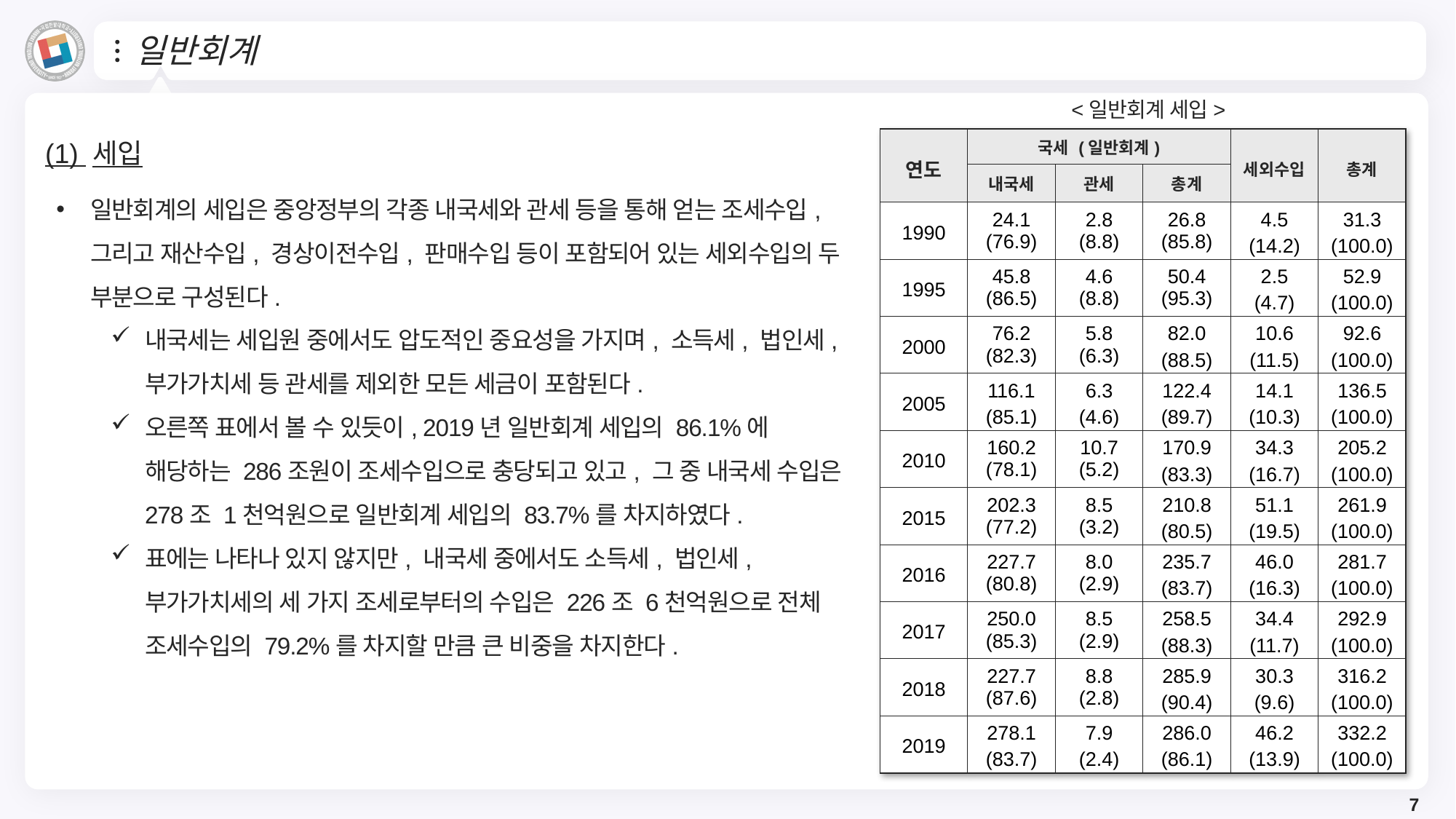

# 일반회계
<일반회계 세입>
(1) 세입

일반회계의 세입은 중앙정부의 각종 내국세와 관세 등을 통해 얻는 조세수입, 그리고 재산수입, 경상이전수입, 판매수입 등이 포함되어 있는 세외수입의 두 부분으로 구성된다.
내국세는 세입원 중에서도 압도적인 중요성을 가지며, 소득세, 법인세, 부가가치세 등 관세를 제외한 모든 세금이 포함된다.
오른쪽 표에서 볼 수 있듯이, 2019년 일반회계 세입의 86.1%에 해당하는 286조원이 조세수입으로 충당되고 있고, 그 중 내국세 수입은 278조 1천억원으로 일반회계 세입의 83.7%를 차지하였다.
표에는 나타나 있지 않지만, 내국세 중에서도 소득세, 법인세, 부가가치세의 세 가지 조세로부터의 수입은 226조 6천억원으로 전체 조세수입의 79.2%를 차지할 만큼 큰 비중을 차지한다.
| 연도 | 국세 (일반회계) |  |  | 세외수입 | 총계 |
| --- | --- | --- | --- | --- | --- |
|  | 내국세 | 관세 | 총계 |  |  |
| 1990 | 24.1 (76.9) | 2.8 (8.8) | 26.8 (85.8) | 4.5 (14.2) | 31.3 (100.0) |
| 1995 | 45.8 (86.5) | 4.6 (8.8) | 50.4 (95.3) | 2.5 (4.7) | 52.9 (100.0) |
| 2000 | 76.2 (82.3) | 5.8 (6.3) | 82.0 (88.5) | 10.6 (11.5) | 92.6 (100.0) |
| 2005 | 116.1 (85.1) | 6.3 (4.6) | 122.4 (89.7) | 14.1 (10.3) | 136.5 (100.0) |
| 2010 | 160.2 (78.1) | 10.7 (5.2) | 170.9 (83.3) | 34.3 (16.7) | 205.2 (100.0) |
| 2015 | 202.3 (77.2) | 8.5 (3.2) | 210.8 (80.5) | 51.1 (19.5) | 261.9 (100.0) |
| 2016 | 227.7 (80.8) | 8.0 (2.9) | 235.7 (83.7) | 46.0 (16.3) | 281.7 (100.0) |
| 2017 | 250.0 (85.3) | 8.5 (2.9) | 258.5 (88.3) | 34.4 (11.7) | 292.9 (100.0) |
| 2018 | 227.7 (87.6) | 8.8 (2.8) | 285.9 (90.4) | 30.3 (9.6) | 316.2 (100.0) |
| 2019 | 278.1 (83.7) | 7.9 (2.4) | 286.0 (86.1) | 46.2 (13.9) | 332.2 (100.0) |
7